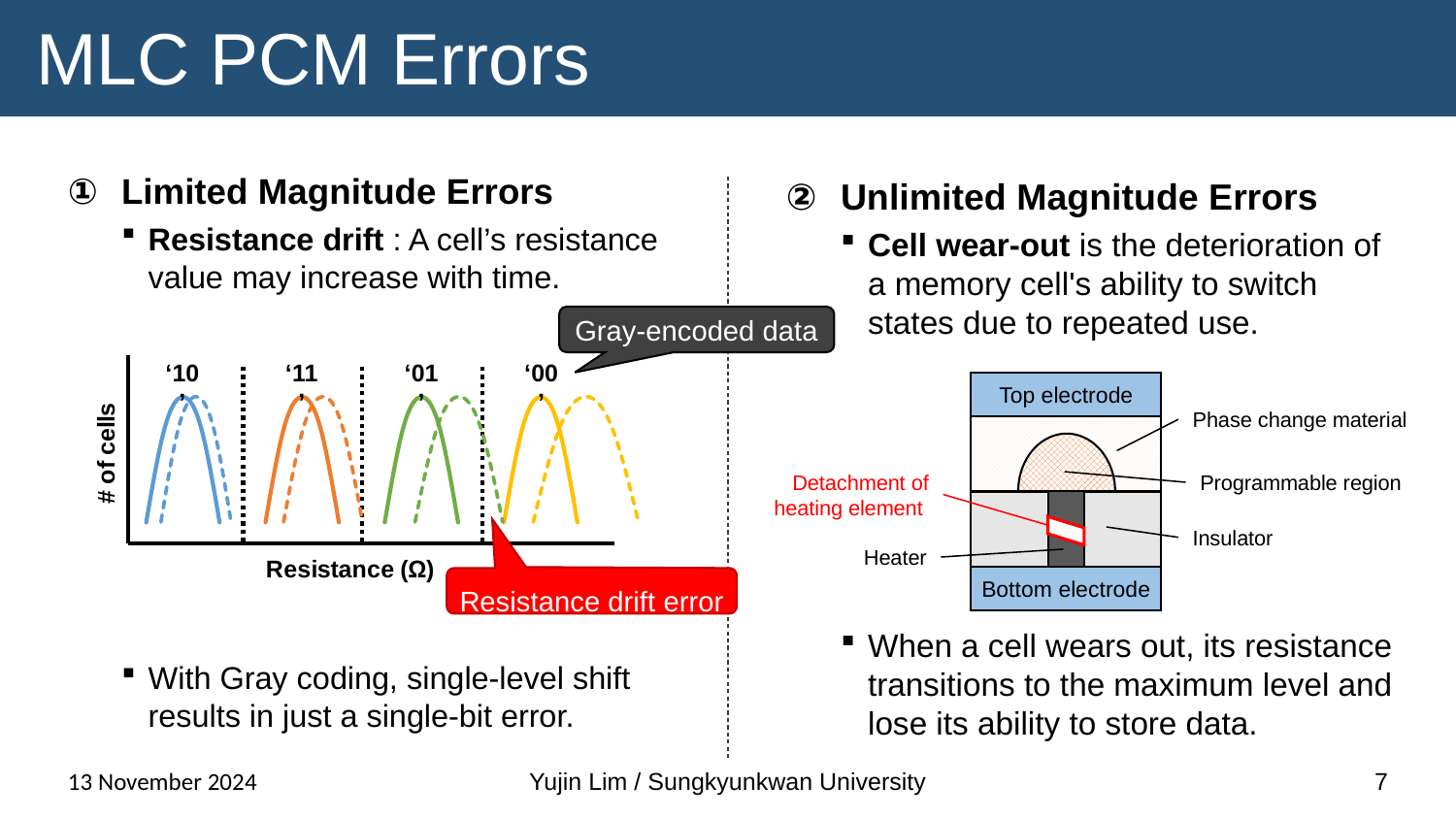

# MLC PCM Errors
Limited Magnitude Errors
Resistance drift : A cell’s resistance value may increase with time.

With Gray coding, single-level shift results in just a single-bit error.
Unlimited Magnitude Errors
Cell wear-out is the deterioration of a memory cell's ability to switch states due to repeated use.

When a cell wears out, its resistance transitions to the maximum level and lose its ability to store data.

### Chart

| Category | Y 값 | 열1 | 열2 |  |
|---|---|---|---|---|
Gray-encoded data

### Chart

| Category |  |  |  |  |
|---|---|---|---|---|
‘10’
‘01’
‘11’
‘00’
Top electrode
Phase change material

Programmable region

Insulator
Heater
Bottom electrode
Detachment of heating element

Resistance drift error
13 November 2024
Yujin Lim / Sungkyunkwan University
7